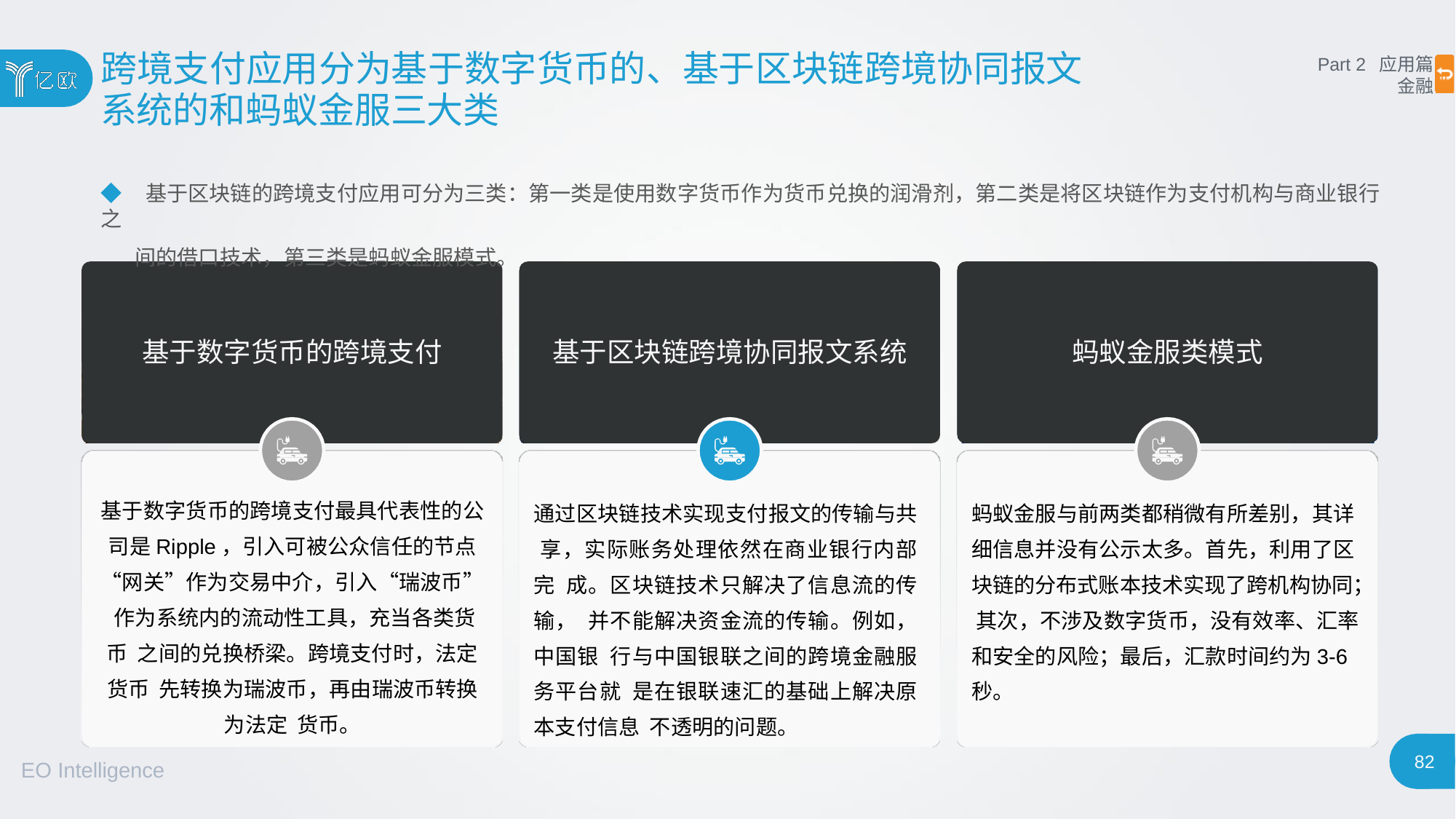

# 跨境支付应用分为基于数字货币的、基于区块链跨境协同报文
系统的和蚂蚁金服三大类
Part 2 应用篇
金融

◆ 基于区块链的跨境支付应用可分为三类：第一类是使用数字货币作为货币兑换的润滑剂，第二类是将区块链作为支付机构与商业银行之
间的借口技术，第三类是蚂蚁金服模式。

基于数字货币的跨境支付
基于区块链跨境协同报文系统
蚂蚁金服类模式

基于数字货币的跨境支付最具代表性的公  司是Ripple，引入可被公众信任的节点  “网关”作为交易中介，引入“瑞波币”  作为系统内的流动性工具，充当各类货币  之间的兑换桥梁。跨境支付时，法定货币  先转换为瑞波币，再由瑞波币转换为法定  货币。
通过区块链技术实现支付报文的传输与共  享，实际账务处理依然在商业银行内部完  成。区块链技术只解决了信息流的传输，  并不能解决资金流的传输。例如，中国银  行与中国银联之间的跨境金融服务平台就  是在银联速汇的基础上解决原本支付信息  不透明的问题。
蚂蚁金服与前两类都稍微有所差别，其详  细信息并没有公示太多。首先，利用了区  块链的分布式账本技术实现了跨机构协同；  其次，不涉及数字货币，没有效率、汇率  和安全的风险；最后，汇款时间约为3-6  秒。
82
EO Intelligence